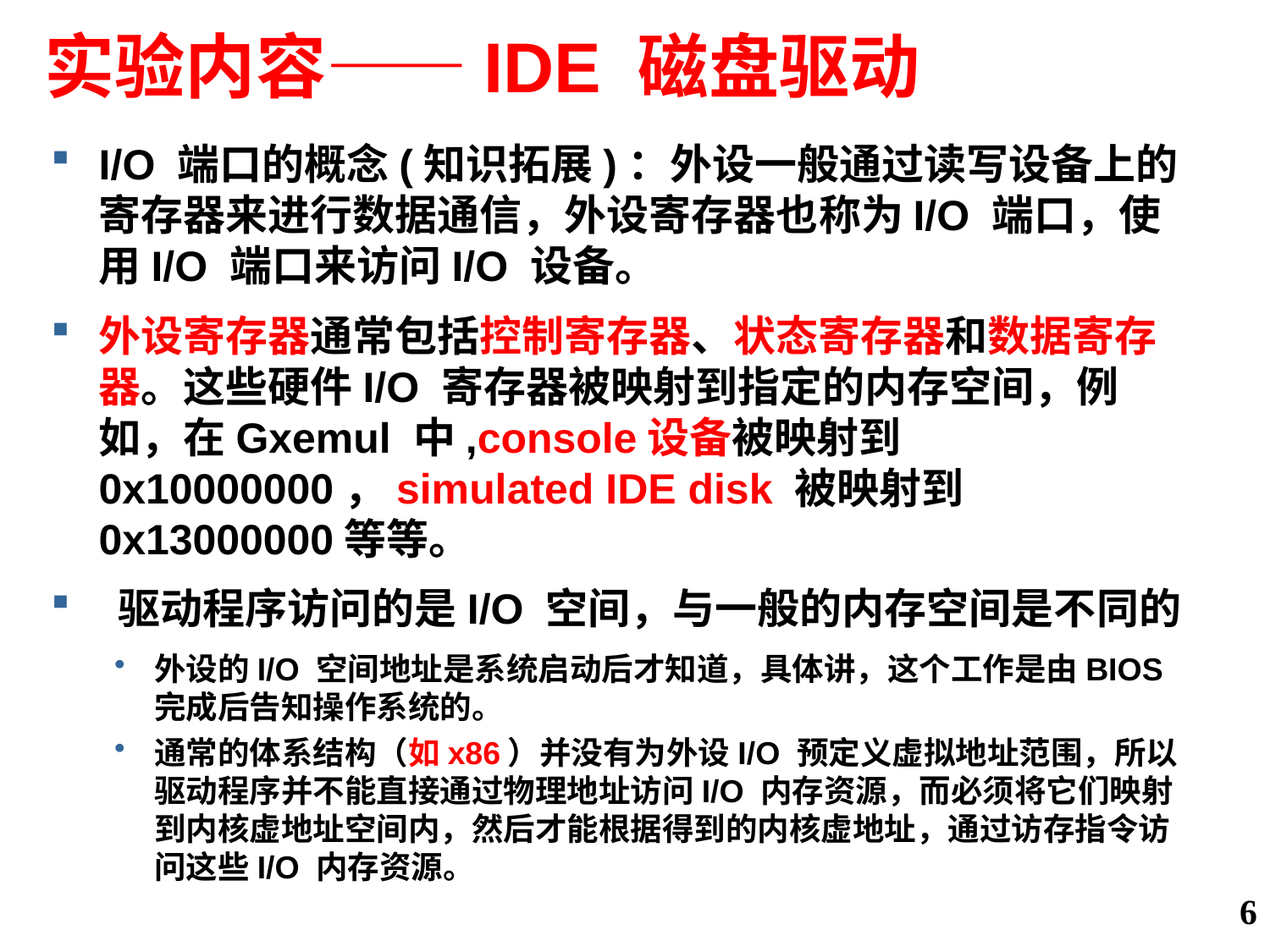

# 实验内容——IDE 磁盘驱动
I/O 端口的概念(知识拓展)：外设一般通过读写设备上的寄存器来进行数据通信，外设寄存器也称为I/O 端口，使用I/O 端口来访问I/O 设备。
外设寄存器通常包括控制寄存器、状态寄存器和数据寄存器。这些硬件I/O 寄存器被映射到指定的内存空间，例如，在Gxemul 中,console设备被映射到0x10000000，simulated IDE disk 被映射到0x13000000等等。
 驱动程序访问的是I/O 空间，与一般的内存空间是不同的
外设的I/O 空间地址是系统启动后才知道，具体讲，这个工作是由BIOS 完成后告知操作系统的。
通常的体系结构（如x86）并没有为外设I/O 预定义虚拟地址范围，所以驱动程序并不能直接通过物理地址访问I/O 内存资源，而必须将它们映射到内核虚地址空间内，然后才能根据得到的内核虚地址，通过访存指令访问这些I/O 内存资源。